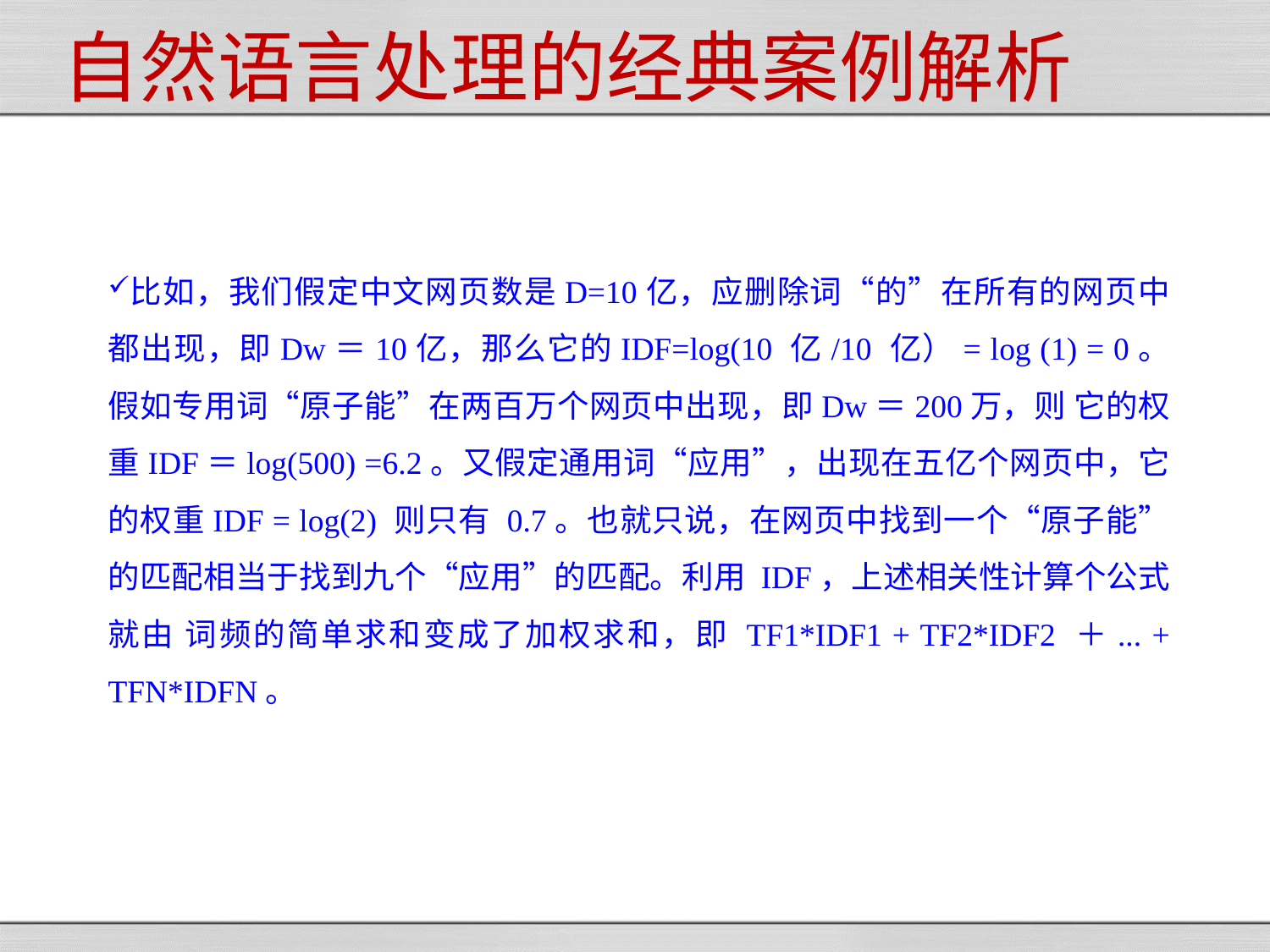

自然语言处理的经典案例解析
比如，我们假定中文网页数是D=10亿，应删除词“的”在所有的网页中都出现，即Dw＝10亿，那么它的IDF=log(10 亿/10 亿）= log (1) = 0。假如专用词“原子能”在两百万个网页中出现，即Dw＝200万，则 它的权重IDF＝log(500) =6.2。又假定通用词“应用”，出现在五亿个网页中，它的权重IDF = log(2) 则只有 0.7。也就只说，在网页中找到一个“原子能”的匹配相当于找到九个“应用”的匹配。利用 IDF，上述相关性计算个公式就由 词频的简单求和变成了加权求和，即 TF1*IDF1 + TF2*IDF2 ＋... + TFN*IDFN。